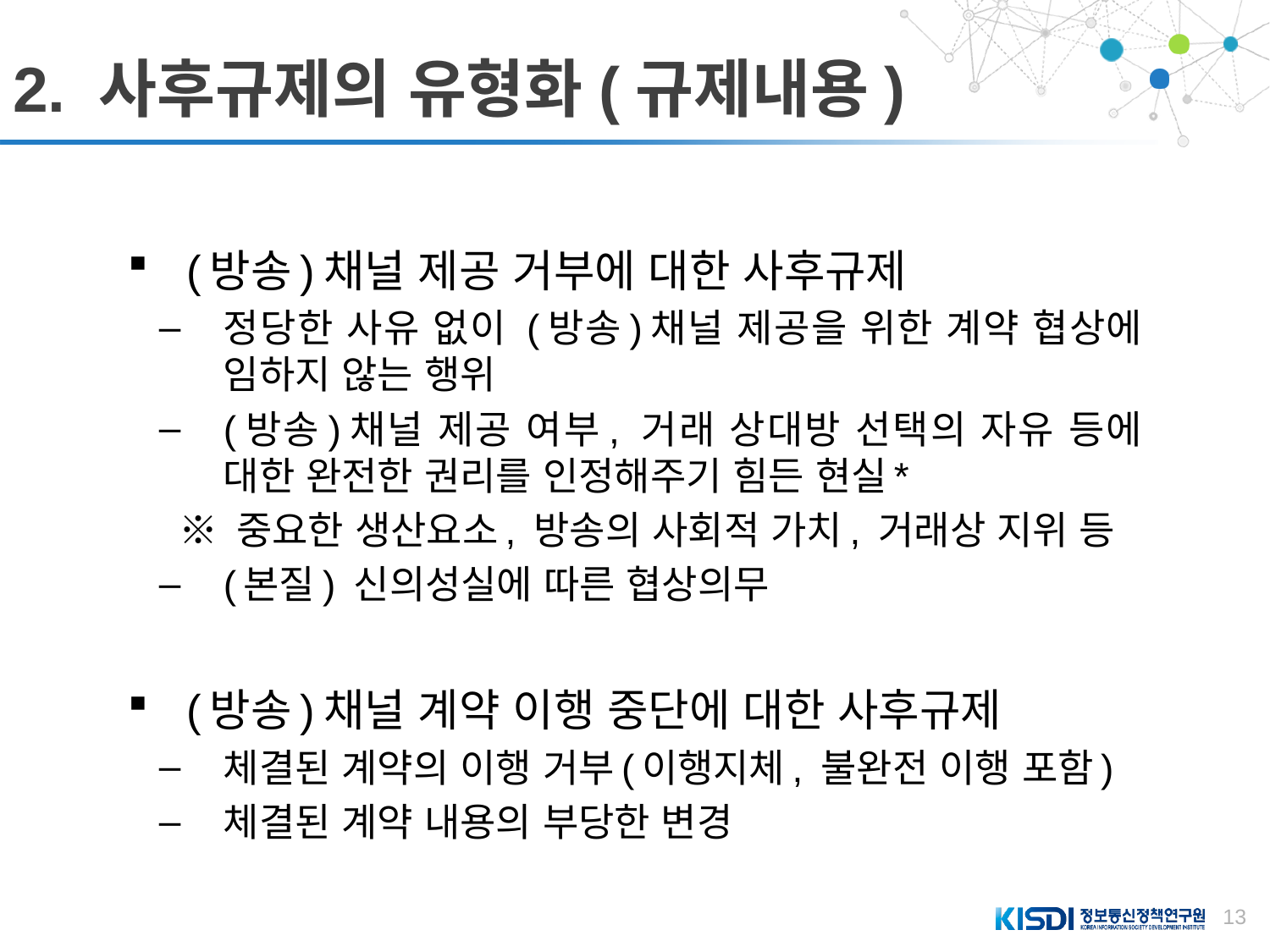

# 2. 사후규제의 유형화(규제내용)
(방송)채널 제공 거부에 대한 사후규제
정당한 사유 없이 (방송)채널 제공을 위한 계약 협상에 임하지 않는 행위
(방송)채널 제공 여부, 거래 상대방 선택의 자유 등에 대한 완전한 권리를 인정해주기 힘든 현실*
※ 중요한 생산요소, 방송의 사회적 가치, 거래상 지위 등
(본질) 신의성실에 따른 협상의무

(방송)채널 계약 이행 중단에 대한 사후규제
체결된 계약의 이행 거부(이행지체, 불완전 이행 포함)
체결된 계약 내용의 부당한 변경

13